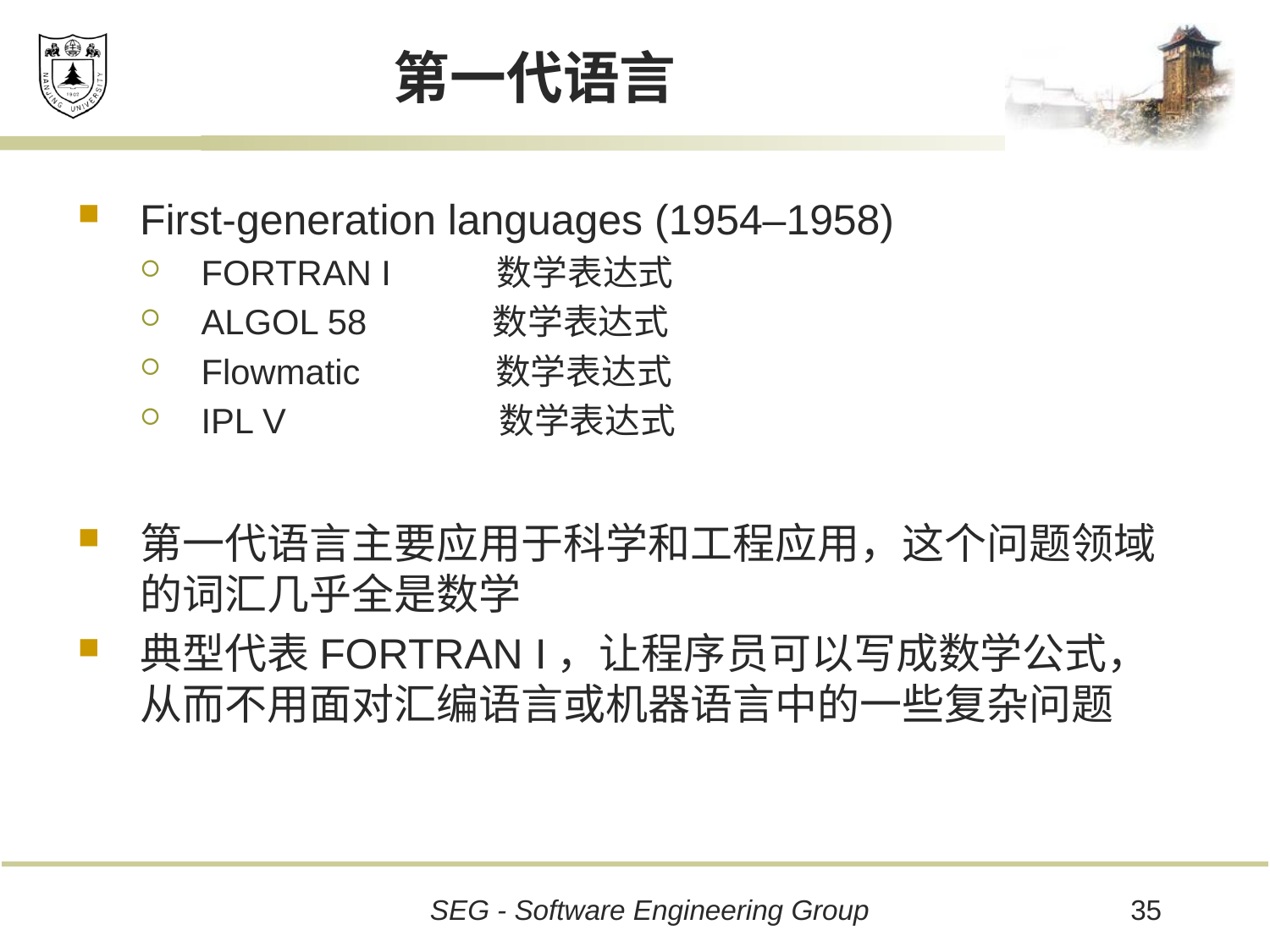

# 第一代语言
First-generation languages (1954–1958)
FORTRAN I          数学表达式
ALGOL 58            数学表达式
Flowmatic             数学表达式
IPL V                     数学表达式

第一代语言主要应用于科学和工程应用，这个问题领域的词汇几乎全是数学
典型代表FORTRAN I，让程序员可以写成数学公式，从而不用面对汇编语言或机器语言中的一些复杂问题
35
SEG - Software Engineering Group